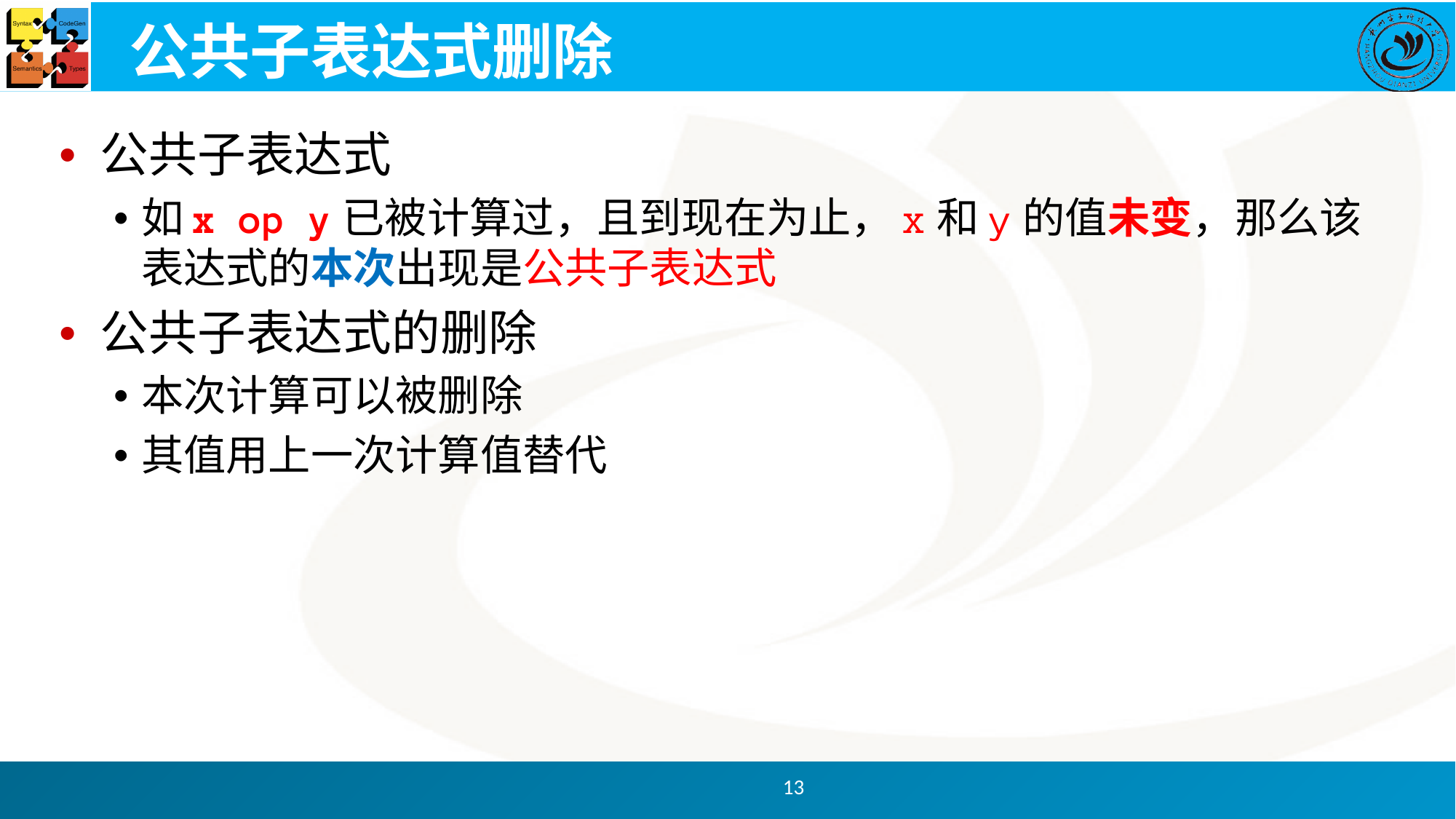

# 公共子表达式删除
公共子表达式
如x op y已被计算过，且到现在为止，x和y的值未变，那么该表达式的本次出现是公共子表达式
公共子表达式的删除
本次计算可以被删除
其值用上一次计算值替代
13